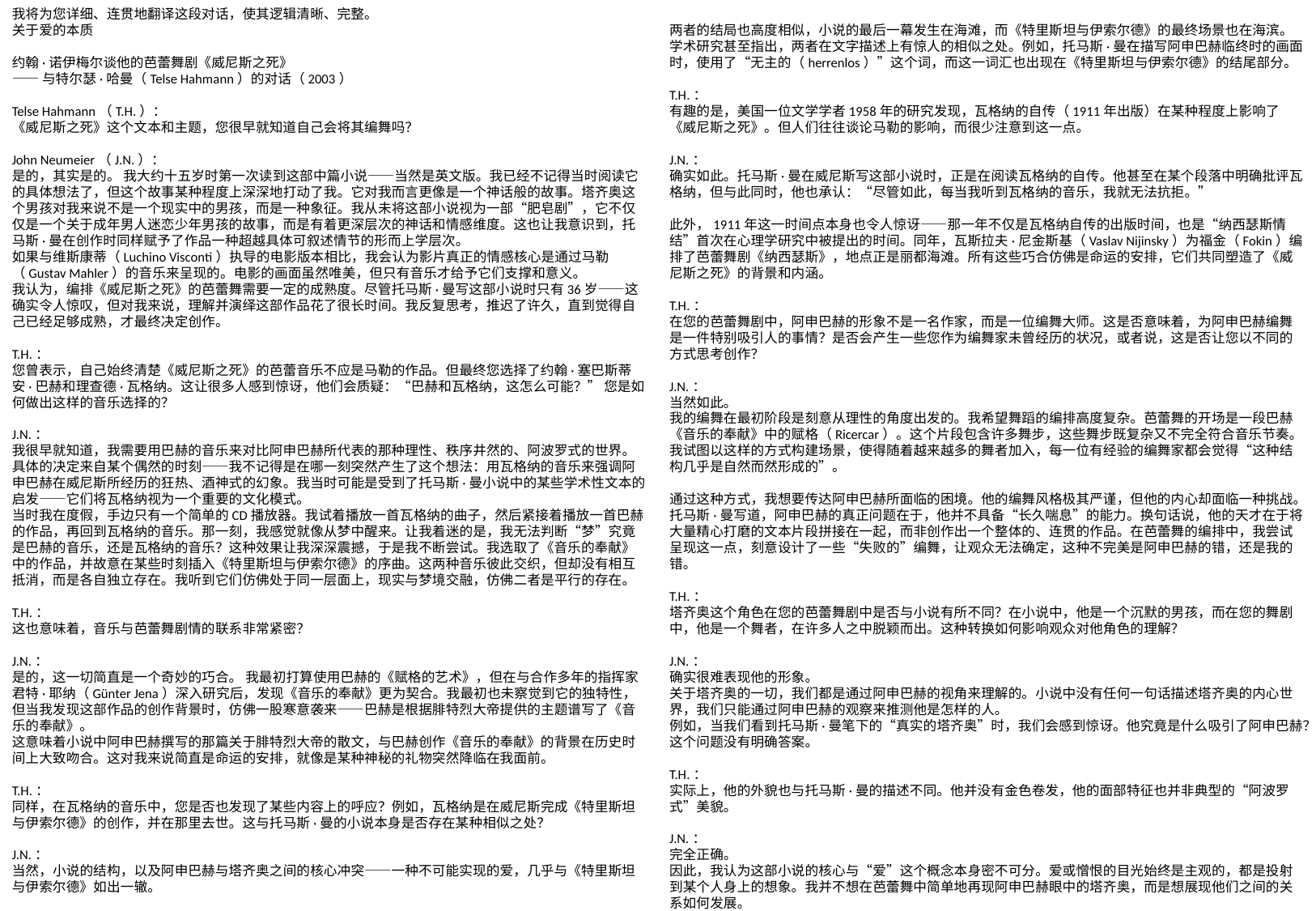

我将为您详细、连贯地翻译这段对话，使其逻辑清晰、完整。
关于爱的本质
约翰·诺伊梅尔谈他的芭蕾舞剧《威尼斯之死》
——与特尔瑟·哈曼（Telse Hahmann）的对话（2003）

Telse Hahmann（T.H.）：
《威尼斯之死》这个文本和主题，您很早就知道自己会将其编舞吗？

John Neumeier（J.N.）：
是的，其实是的。 我大约十五岁时第一次读到这部中篇小说——当然是英文版。我已经不记得当时阅读它的具体想法了，但这个故事某种程度上深深地打动了我。它对我而言更像是一个神话般的故事。塔齐奥这个男孩对我来说不是一个现实中的男孩，而是一种象征。我从未将这部小说视为一部“肥皂剧”，它不仅仅是一个关于成年男人迷恋少年男孩的故事，而是有着更深层次的神话和情感维度。这也让我意识到，托马斯·曼在创作时同样赋予了作品一种超越具体可叙述情节的形而上学层次。
如果与维斯康蒂（Luchino Visconti）执导的电影版本相比，我会认为影片真正的情感核心是通过马勒（Gustav Mahler）的音乐来呈现的。电影的画面虽然唯美，但只有音乐才给予它们支撑和意义。
我认为，编排《威尼斯之死》的芭蕾舞需要一定的成熟度。尽管托马斯·曼写这部小说时只有36岁——这确实令人惊叹，但对我来说，理解并演绎这部作品花了很长时间。我反复思考，推迟了许久，直到觉得自己已经足够成熟，才最终决定创作。

T.H.：
您曾表示，自己始终清楚《威尼斯之死》的芭蕾音乐不应是马勒的作品。但最终您选择了约翰·塞巴斯蒂安·巴赫和理查德·瓦格纳。这让很多人感到惊讶，他们会质疑：“巴赫和瓦格纳，这怎么可能？” 您是如何做出这样的音乐选择的？

J.N.：
我很早就知道，我需要用巴赫的音乐来对比阿申巴赫所代表的那种理性、秩序井然的、阿波罗式的世界。
具体的决定来自某个偶然的时刻——我不记得是在哪一刻突然产生了这个想法：用瓦格纳的音乐来强调阿申巴赫在威尼斯所经历的狂热、酒神式的幻象。我当时可能是受到了托马斯·曼小说中的某些学术性文本的启发——它们将瓦格纳视为一个重要的文化模式。
当时我在度假，手边只有一个简单的CD播放器。我试着播放一首瓦格纳的曲子，然后紧接着播放一首巴赫的作品，再回到瓦格纳的音乐。那一刻，我感觉就像从梦中醒来。让我着迷的是，我无法判断“梦”究竟是巴赫的音乐，还是瓦格纳的音乐？这种效果让我深深震撼，于是我不断尝试。我选取了《音乐的奉献》中的作品，并故意在某些时刻插入《特里斯坦与伊索尔德》的序曲。这两种音乐彼此交织，但却没有相互抵消，而是各自独立存在。我听到它们仿佛处于同一层面上，现实与梦境交融，仿佛二者是平行的存在。

T.H.：
这也意味着，音乐与芭蕾舞剧情的联系非常紧密？

J.N.：
是的，这一切简直是一个奇妙的巧合。 我最初打算使用巴赫的《赋格的艺术》，但在与合作多年的指挥家君特·耶纳（Günter Jena）深入研究后，发现《音乐的奉献》更为契合。我最初也未察觉到它的独特性，但当我发现这部作品的创作背景时，仿佛一股寒意袭来——巴赫是根据腓特烈大帝提供的主题谱写了《音乐的奉献》。
这意味着小说中阿申巴赫撰写的那篇关于腓特烈大帝的散文，与巴赫创作《音乐的奉献》的背景在历史时间上大致吻合。这对我来说简直是命运的安排，就像是某种神秘的礼物突然降临在我面前。

T.H.：
同样，在瓦格纳的音乐中，您是否也发现了某些内容上的呼应？例如，瓦格纳是在威尼斯完成《特里斯坦与伊索尔德》的创作，并在那里去世。这与托马斯·曼的小说本身是否存在某种相似之处？

J.N.：
当然，小说的结构，以及阿申巴赫与塔齐奥之间的核心冲突——一种不可能实现的爱，几乎与《特里斯坦与伊索尔德》如出一辙。

两者的结局也高度相似，小说的最后一幕发生在海滩，而《特里斯坦与伊索尔德》的最终场景也在海滨。学术研究甚至指出，两者在文字描述上有惊人的相似之处。例如，托马斯·曼在描写阿申巴赫临终时的画面时，使用了“无主的（herrenlos）”这个词，而这一词汇也出现在《特里斯坦与伊索尔德》的结尾部分。

T.H.：
有趣的是，美国一位文学学者1958年的研究发现，瓦格纳的自传（1911年出版）在某种程度上影响了《威尼斯之死》。但人们往往谈论马勒的影响，而很少注意到这一点。

J.N.：
确实如此。托马斯·曼在威尼斯写这部小说时，正是在阅读瓦格纳的自传。他甚至在某个段落中明确批评瓦格纳，但与此同时，他也承认：“尽管如此，每当我听到瓦格纳的音乐，我就无法抗拒。”

此外，1911年这一时间点本身也令人惊讶——那一年不仅是瓦格纳自传的出版时间，也是“纳西瑟斯情结”首次在心理学研究中被提出的时间。同年，瓦斯拉夫·尼金斯基（Vaslav Nijinsky）为福金（Fokin）编排了芭蕾舞剧《纳西瑟斯》，地点正是丽都海滩。所有这些巧合仿佛是命运的安排，它们共同塑造了《威尼斯之死》的背景和内涵。

T.H.：
在您的芭蕾舞剧中，阿申巴赫的形象不是一名作家，而是一位编舞大师。这是否意味着，为阿申巴赫编舞是一件特别吸引人的事情？是否会产生一些您作为编舞家未曾经历的状况，或者说，这是否让您以不同的方式思考创作？

J.N.：
当然如此。
我的编舞在最初阶段是刻意从理性的角度出发的。我希望舞蹈的编排高度复杂。芭蕾舞的开场是一段巴赫《音乐的奉献》中的赋格（Ricercar）。这个片段包含许多舞步，这些舞步既复杂又不完全符合音乐节奏。我试图以这样的方式构建场景，使得随着越来越多的舞者加入，每一位有经验的编舞家都会觉得“这种结构几乎是自然而然形成的”。

通过这种方式，我想要传达阿申巴赫所面临的困境。他的编舞风格极其严谨，但他的内心却面临一种挑战。托马斯·曼写道，阿申巴赫的真正问题在于，他并不具备“长久喘息”的能力。换句话说，他的天才在于将大量精心打磨的文本片段拼接在一起，而非创作出一个整体的、连贯的作品。在芭蕾舞的编排中，我尝试呈现这一点，刻意设计了一些“失败的”编舞，让观众无法确定，这种不完美是阿申巴赫的错，还是我的错。

T.H.：
塔齐奥这个角色在您的芭蕾舞剧中是否与小说有所不同？在小说中，他是一个沉默的男孩，而在您的舞剧中，他是一个舞者，在许多人之中脱颖而出。这种转换如何影响观众对他角色的理解？

J.N.：
确实很难表现他的形象。
关于塔齐奥的一切，我们都是通过阿申巴赫的视角来理解的。小说中没有任何一句话描述塔齐奥的内心世界，我们只能通过阿申巴赫的观察来推测他是怎样的人。
例如，当我们看到托马斯·曼笔下的“真实的塔齐奥”时，我们会感到惊讶。他究竟是什么吸引了阿申巴赫？这个问题没有明确答案。

T.H.：
实际上，他的外貌也与托马斯·曼的描述不同。他并没有金色卷发，他的面部特征也并非典型的“阿波罗式”美貌。

J.N.：
完全正确。
因此，我认为这部小说的核心与“爱”这个概念本身密不可分。爱或憎恨的目光始终是主观的，都是投射到某个人身上的想象。我并不想在芭蕾舞中简单地再现阿申巴赫眼中的塔齐奥，而是想展现他们之间的关系如何发展。